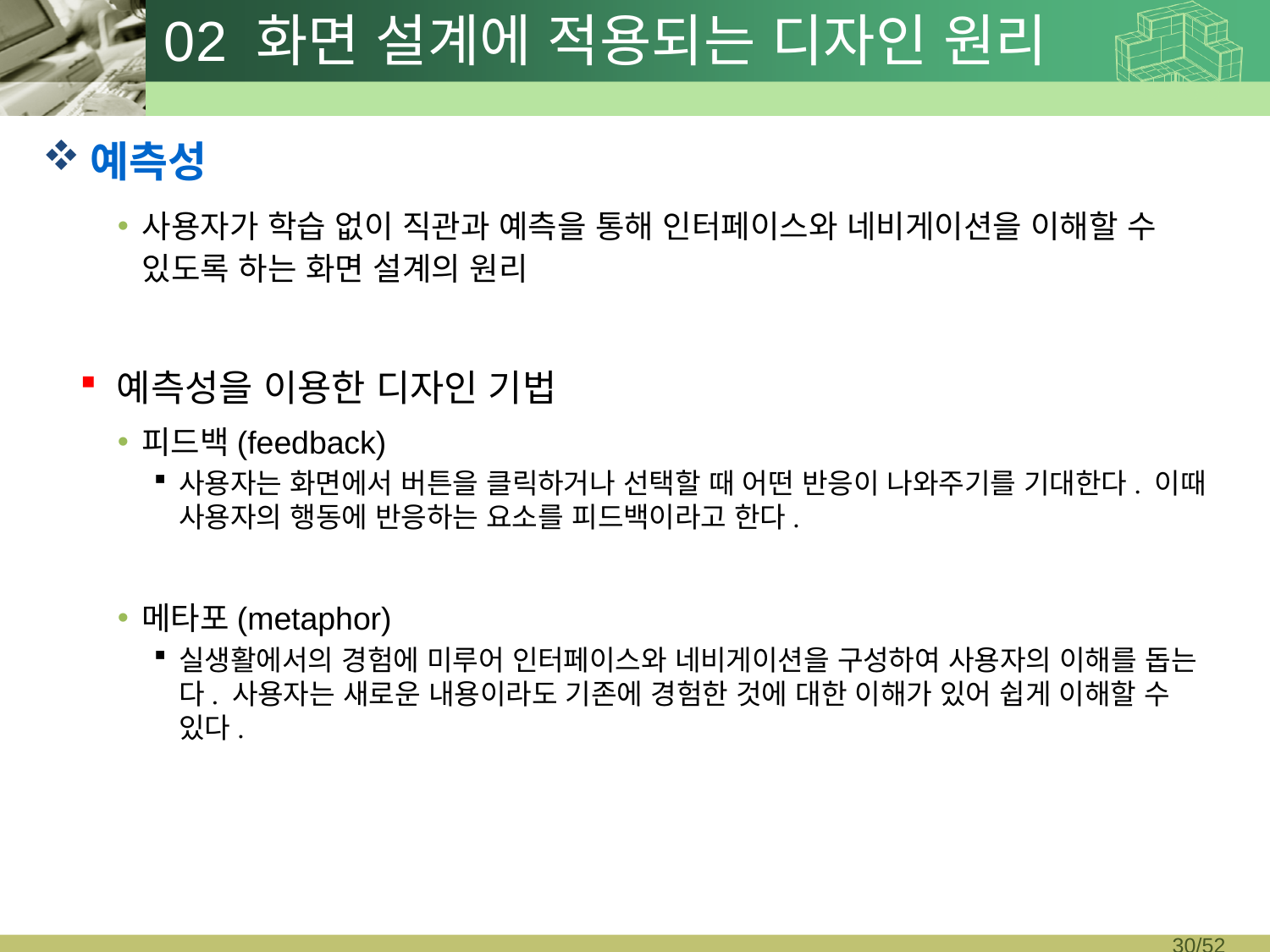

# 02 화면 설계에 적용되는 디자인 원리
예측성
사용자가 학습 없이 직관과 예측을 통해 인터페이스와 네비게이션을 이해할 수 있도록 하는 화면 설계의 원리

예측성을 이용한 디자인 기법
피드백(feedback)
사용자는 화면에서 버튼을 클릭하거나 선택할 때 어떤 반응이 나와주기를 기대한다. 이때 사용자의 행동에 반응하는 요소를 피드백이라고 한다.

메타포(metaphor)
실생활에서의 경험에 미루어 인터페이스와 네비게이션을 구성하여 사용자의 이해를 돕는다. 사용자는 새로운 내용이라도 기존에 경험한 것에 대한 이해가 있어 쉽게 이해할 수 있다.